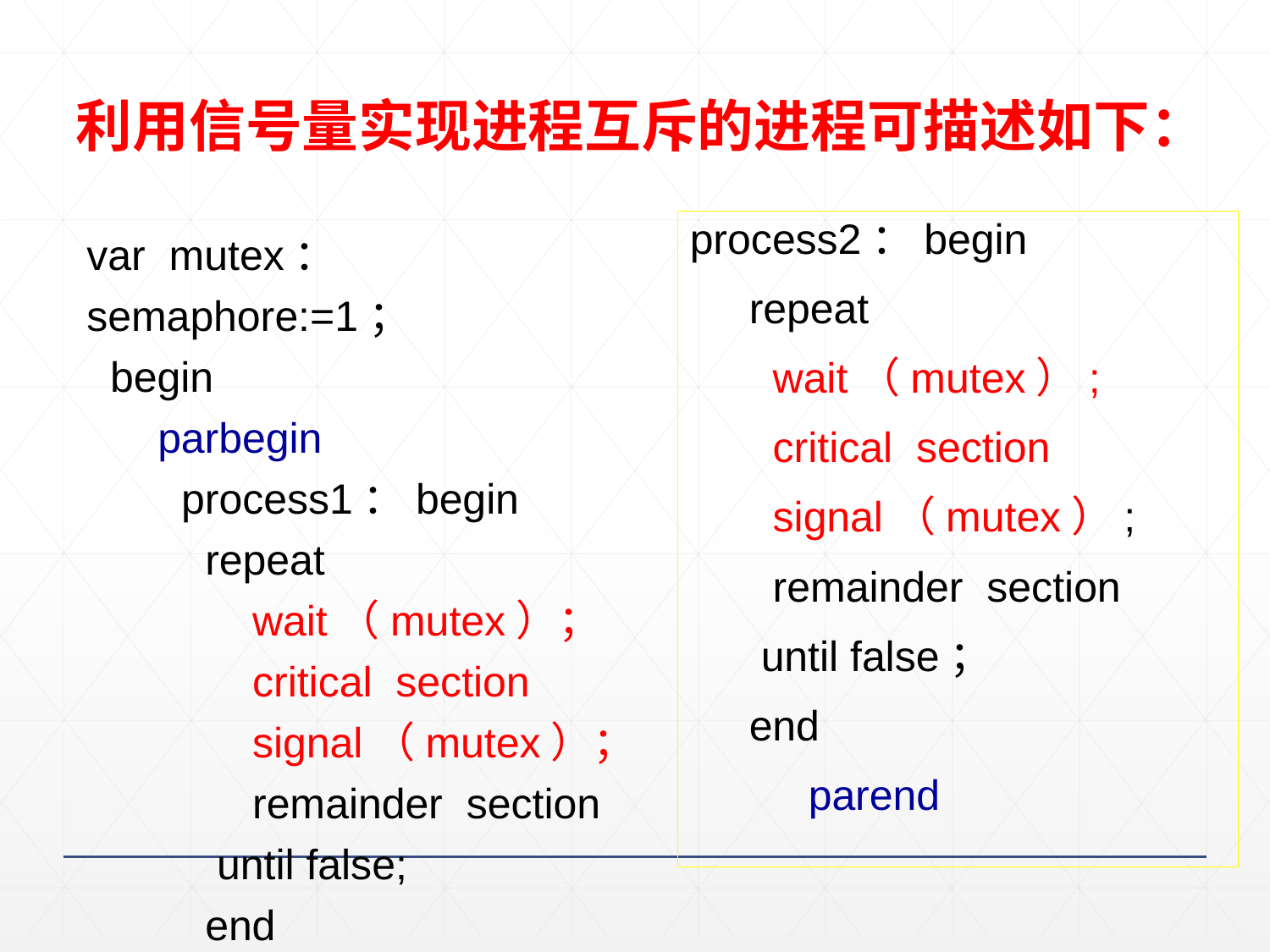

利用信号量实现进程互斥的进程可描述如下：
var  mutex：semaphore:=1；
  begin
      parbegin
        process1：begin
          repeat
              wait（mutex）；
              critical  section
              signal（mutex）；
              remainder  section
           until false;
          end

# process2：begin
     repeat
       wait（mutex）;
       critical  section
       signal（mutex）;
       remainder  section
      until false；
     end
          parend